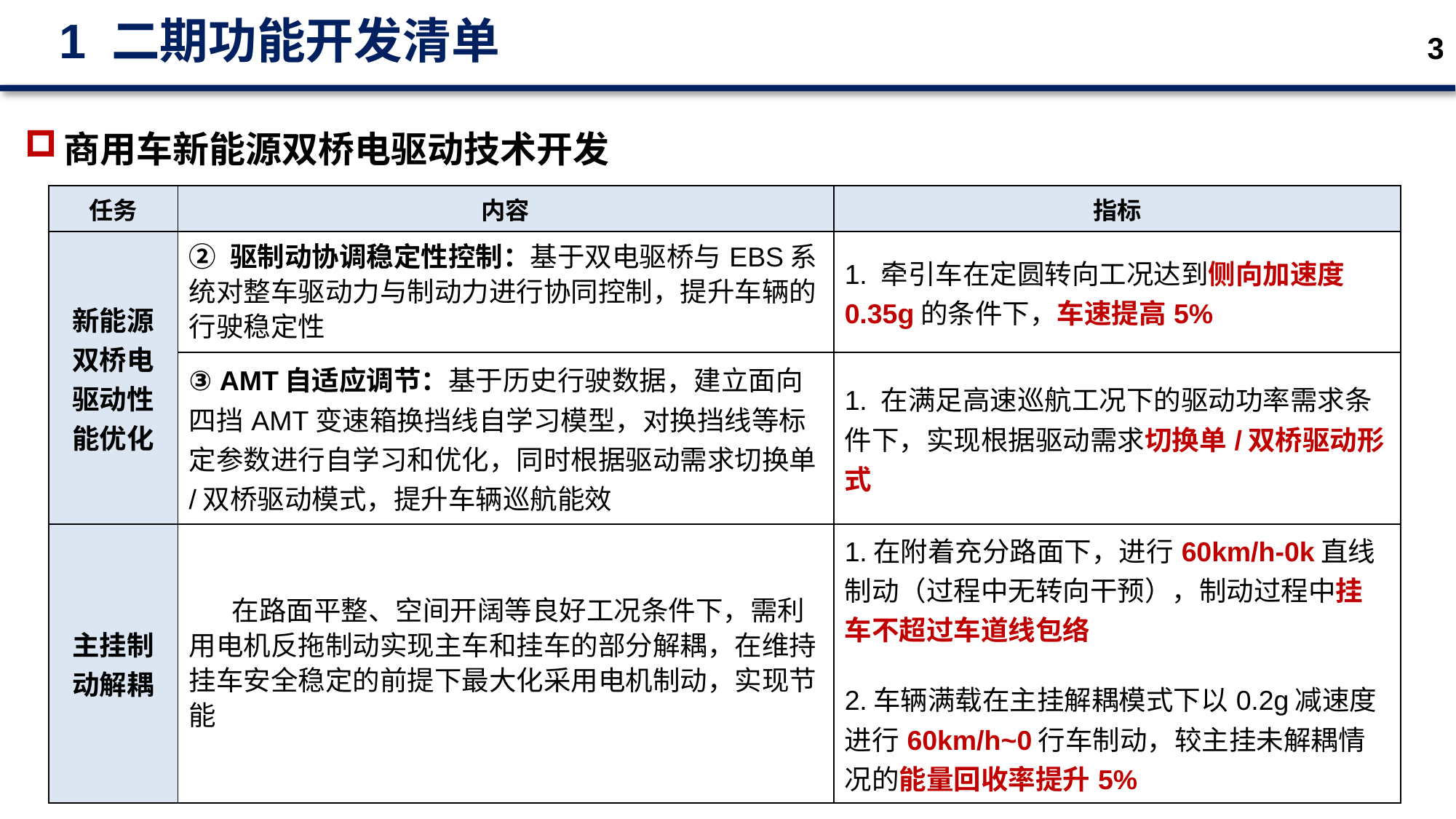

1 二期功能开发清单
3
商用车新能源双桥电驱动技术开发
| 任务 | 内容 | 指标 |
| --- | --- | --- |
| 新能源双桥电驱动性能优化 | ② 驱制动协调稳定性控制：基于双电驱桥与EBS系统对整车驱动力与制动力进行协同控制，提升车辆的行驶稳定性 | 1. 牵引车在定圆转向工况达到侧向加速度0.35g的条件下，车速提高5% |
|  | ③ AMT自适应调节：基于历史行驶数据，建立面向四挡AMT变速箱换挡线自学习模型，对换挡线等标定参数进行自学习和优化，同时根据驱动需求切换单/双桥驱动模式，提升车辆巡航能效 | 1. 在满足高速巡航工况下的驱动功率需求条件下，实现根据驱动需求切换单/双桥驱动形式 |
| 主挂制动解耦 | 在路面平整、空间开阔等良好工况条件下，需利用电机反拖制动实现主车和挂车的部分解耦，在维持挂车安全稳定的前提下最大化采用电机制动，实现节能 | 1.在附着充分路面下，进行60km/h-0k直线制动（过程中无转向干预），制动过程中挂车不超过车道线包络 2.车辆满载在主挂解耦模式下以0.2g减速度进行60km/h~0行车制动，较主挂未解耦情况的能量回收率提升5% |